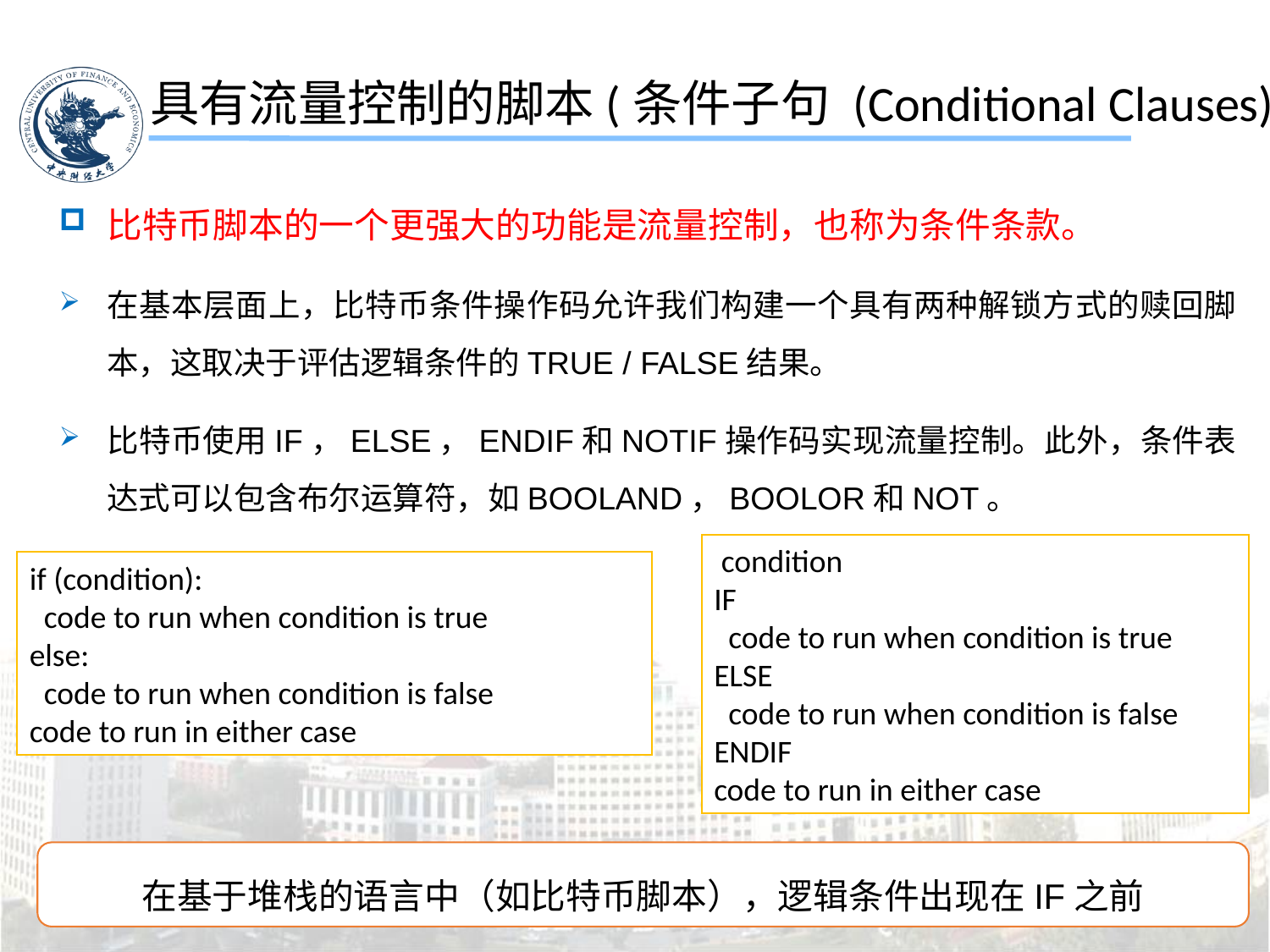

具有流量控制的脚本(条件子句 (Conditional Clauses))
比特币脚本的一个更强大的功能是流量控制，也称为条件条款。
在基本层面上，比特币条件操作码允许我们构建一个具有两种解锁方式的赎回脚本，这取决于评估逻辑条件的TRUE / FALSE结果。
比特币使用IF，ELSE，ENDIF和NOTIF操作码实现流量控制。此外，条件表达式可以包含布尔运算符，如BOOLAND，BOOLOR和NOT。
 condition
IF
  code to run when condition is true
ELSE
  code to run when condition is false
ENDIF
code to run in either case
if (condition):
  code to run when condition is true
else:
  code to run when condition is false
code to run in either case
在基于堆栈的语言中（如比特币脚本），逻辑条件出现在IF之前